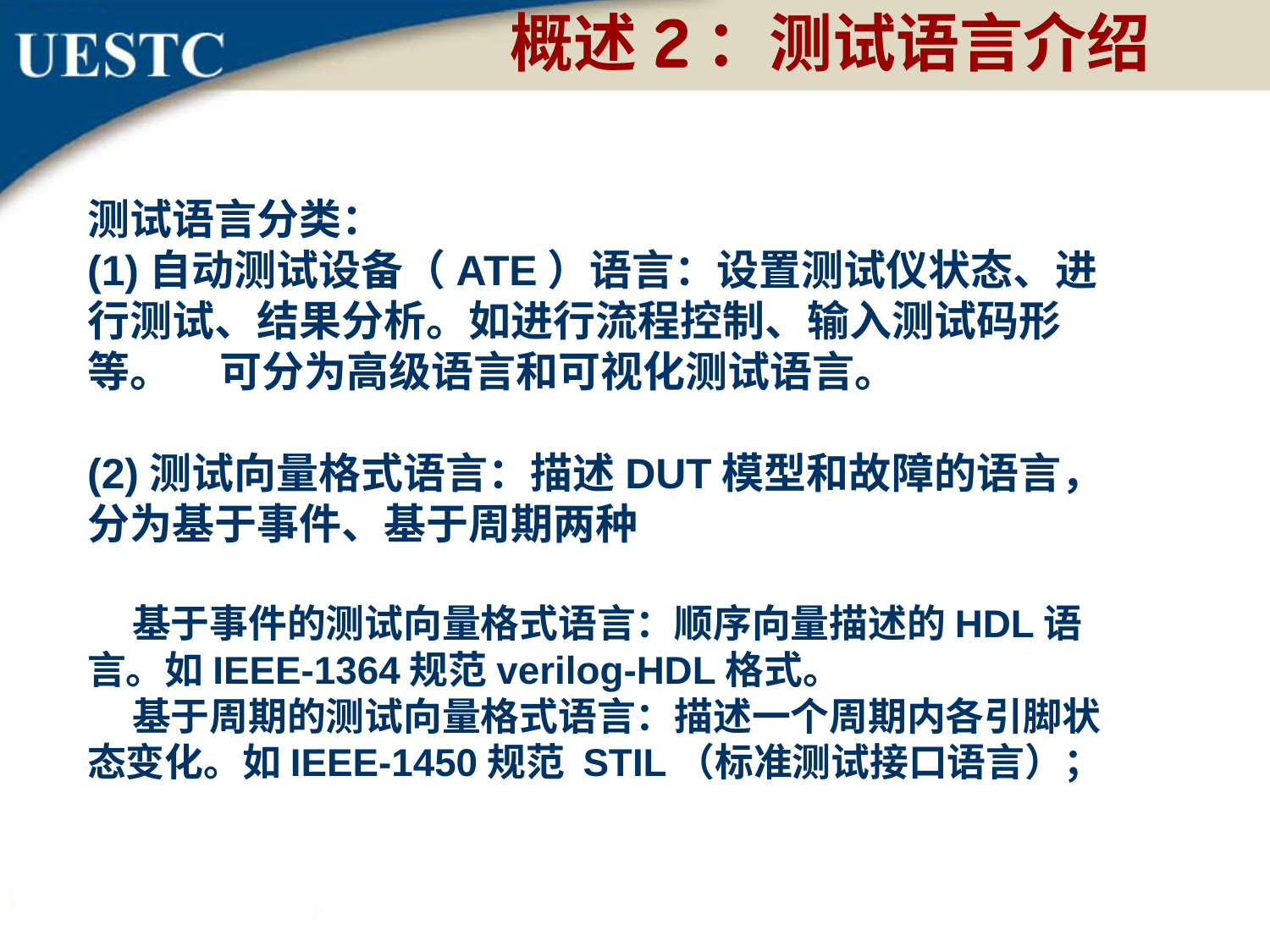

概述2：测试语言介绍
测试语言分类：
(1)自动测试设备（ATE）语言：设置测试仪状态、进行测试、结果分析。如进行流程控制、输入测试码形等。     可分为高级语言和可视化测试语言。

(2)测试向量格式语言：描述DUT模型和故障的语言，分为基于事件、基于周期两种

    基于事件的测试向量格式语言：顺序向量描述的HDL语言。如IEEE-1364规范verilog-HDL格式。
    基于周期的测试向量格式语言：描述一个周期内各引脚状态变化。如IEEE-1450规范 STIL（标准测试接口语言）；